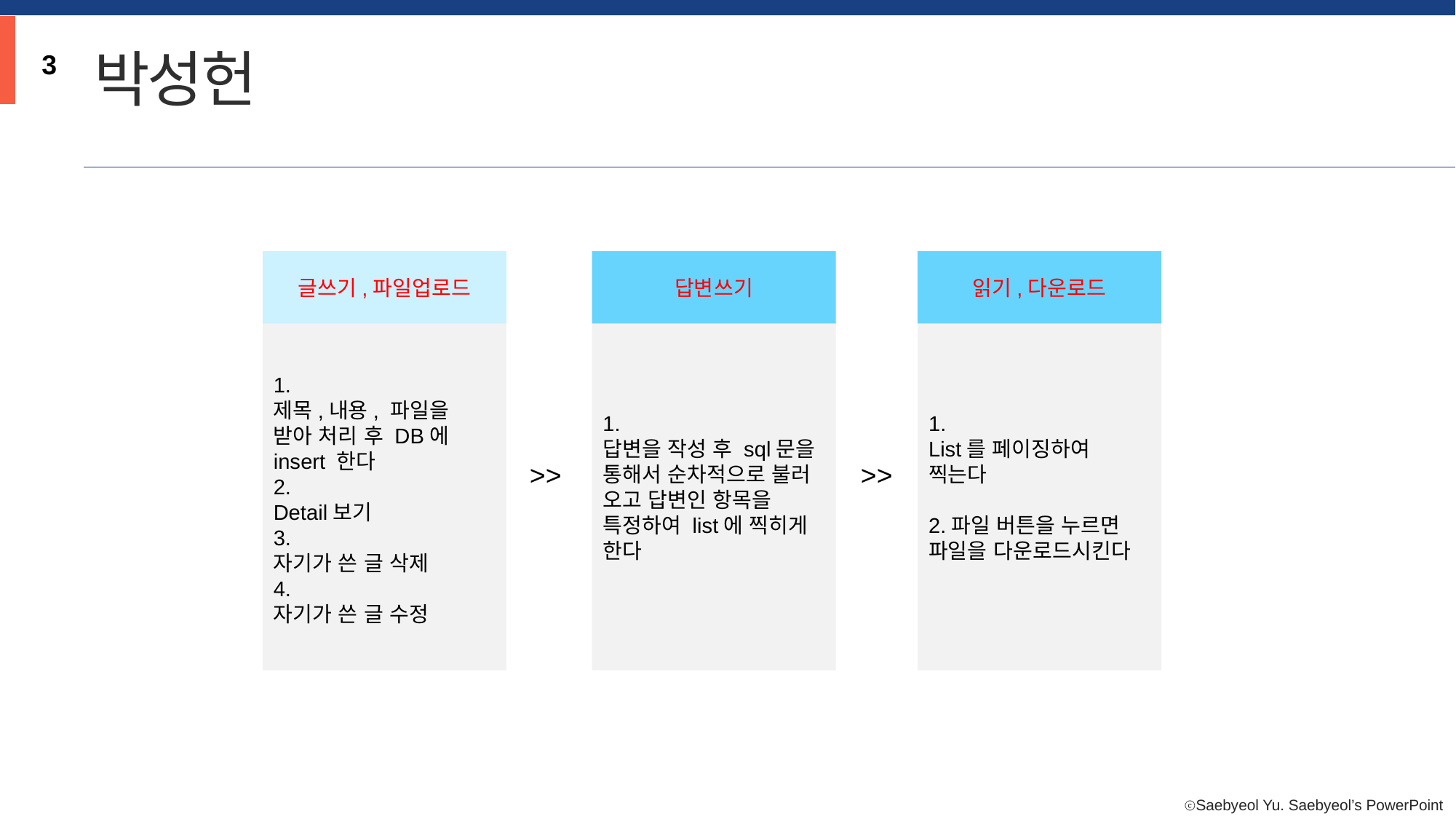

박성헌
3

글쓰기,파일업로드
답변쓰기
읽기,다운로드

1.
제목,내용, 파일을
받아 처리 후 DB에 insert 한다
2.
Detail보기
3.
자기가 쓴 글 삭제
4.
자기가 쓴 글 수정

1.
답변을 작성 후 sql문을 통해서 순차적으로 불러 오고 답변인 항목을 특정하여 list에 찍히게 한다

1.
List를 페이징하여 찍는다

2.파일 버튼을 누르면 파일을 다운로드시킨다
내용을 입력하세요
>>
>>